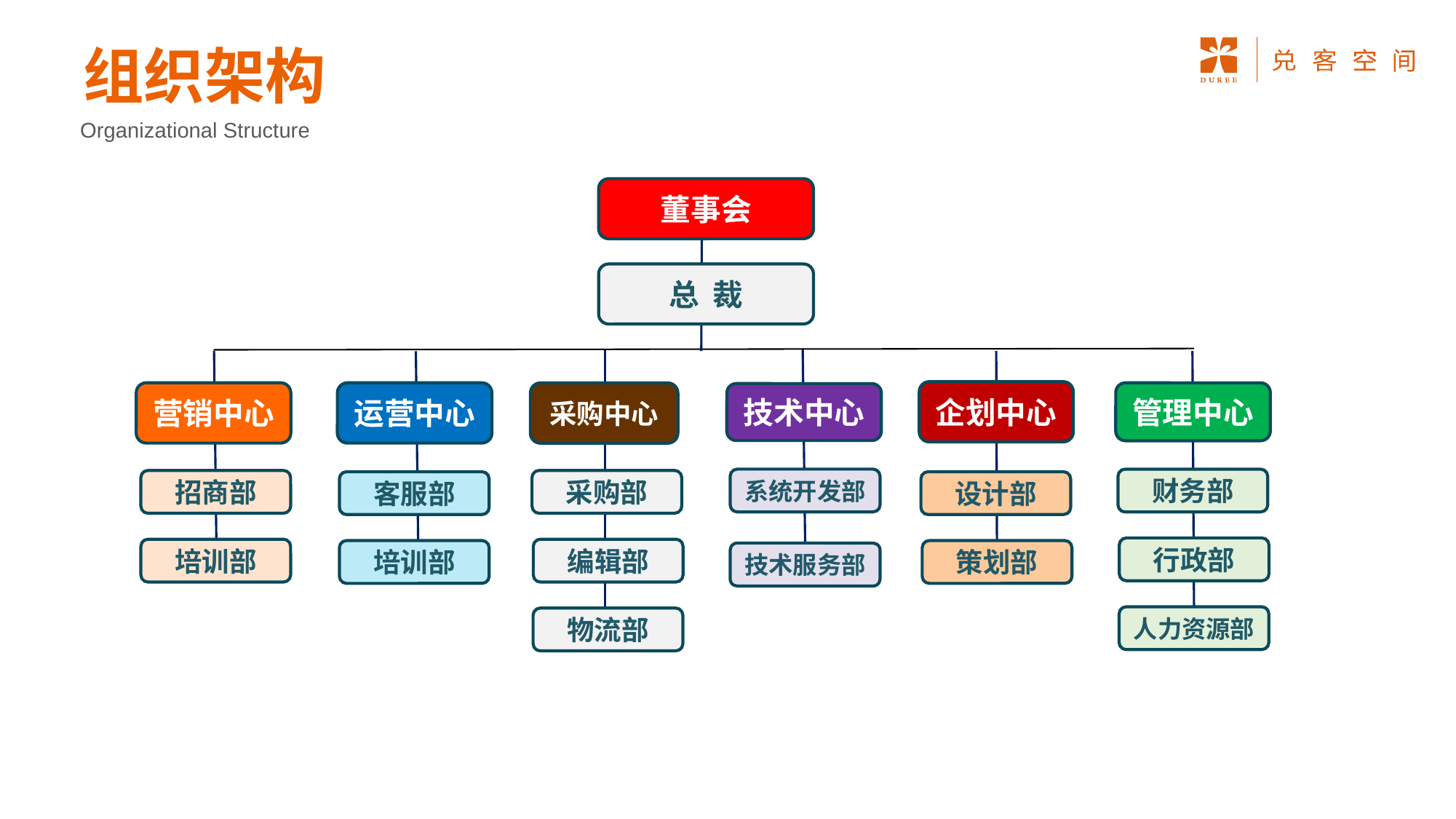

组织架构
Organizational Structure
董事会
总  裁
企划中心
营销中心
运营中心
管理中心
采购中心
技术中心
系统开发部
财务部
采购部
招商部
客服部
设计部
行政部
编辑部
培训部
培训部
策划部
技术服务部
人力资源部
物流部